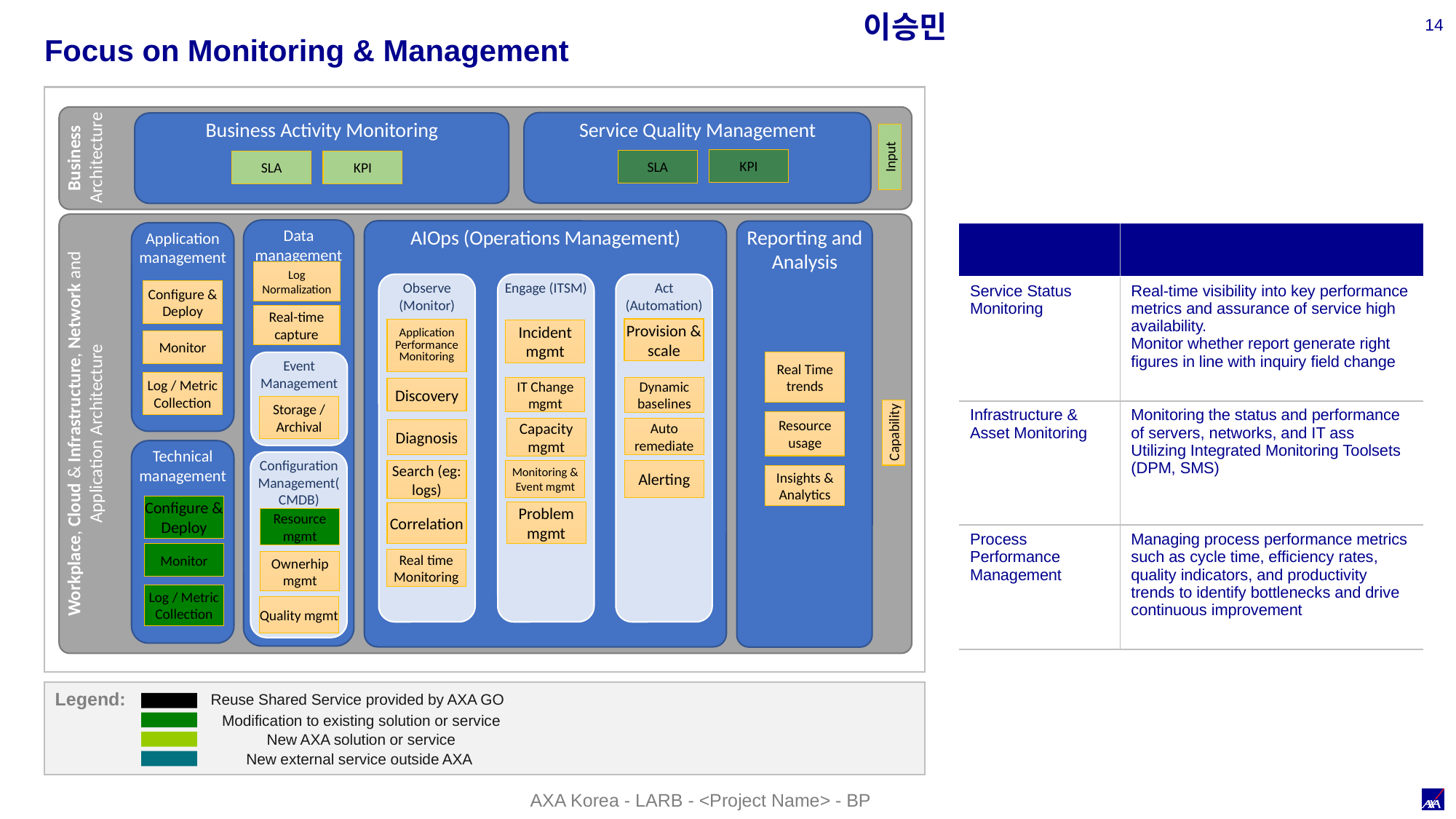

이승민
14
Focus on Monitoring & Management

Business Activity Monitoring
Service Quality Management
Business Architecture
Input
KPI
SLA
SLA
KPI
Workplace, Cloud & Infrastructure, Network and Application Architecture
AIOps (Operations Management)
Log Normalization
Application management
Configure & Deploy
Real-time capture
Provision & scale
Application Performance Monitoring
Incident mgmt
Monitor
Event Management
Real Time trends
Reporting and Analysis
Log / Metric Collection
IT Change mgmt
Dynamic baselines
Data management
Discovery
Storage / Archival
Act (Automation)
Engage (ITSM)
Observe (Monitor)
Resource usage
Capacity mgmt
Auto remediate
Diagnosis
Capability
Alerting
Monitoring & Event mgmt
Search (eg: logs)
Insights & Analytics
Technical management
Configure & Deploy
Configuration Management(CMDB)
Problem mgmt
Correlation
Resource mgmt
Monitor
Real time Monitoring
Ownerhip mgmt
Log / Metric Collection
Quality mgmt
| Categories | Description |
| --- | --- |
| Service Status Monitoring | Real-time visibility into key performance metrics and assurance of service high availability. Monitor whether report generate right figures in line with inquiry field change |
| Infrastructure & Asset Monitoring | Monitoring the status and performance of servers, networks, and IT ass Utilizing Integrated Monitoring Toolsets (DPM, SMS) |
| Process Performance Management | Managing process performance metrics such as cycle time, efficiency rates, quality indicators, and productivity trends to identify bottlenecks and drive continuous improvement |
Legend:
Reuse Shared Service provided by AXA GO

Modification to existing solution or service

New AXA solution or service

New external service outside AXA